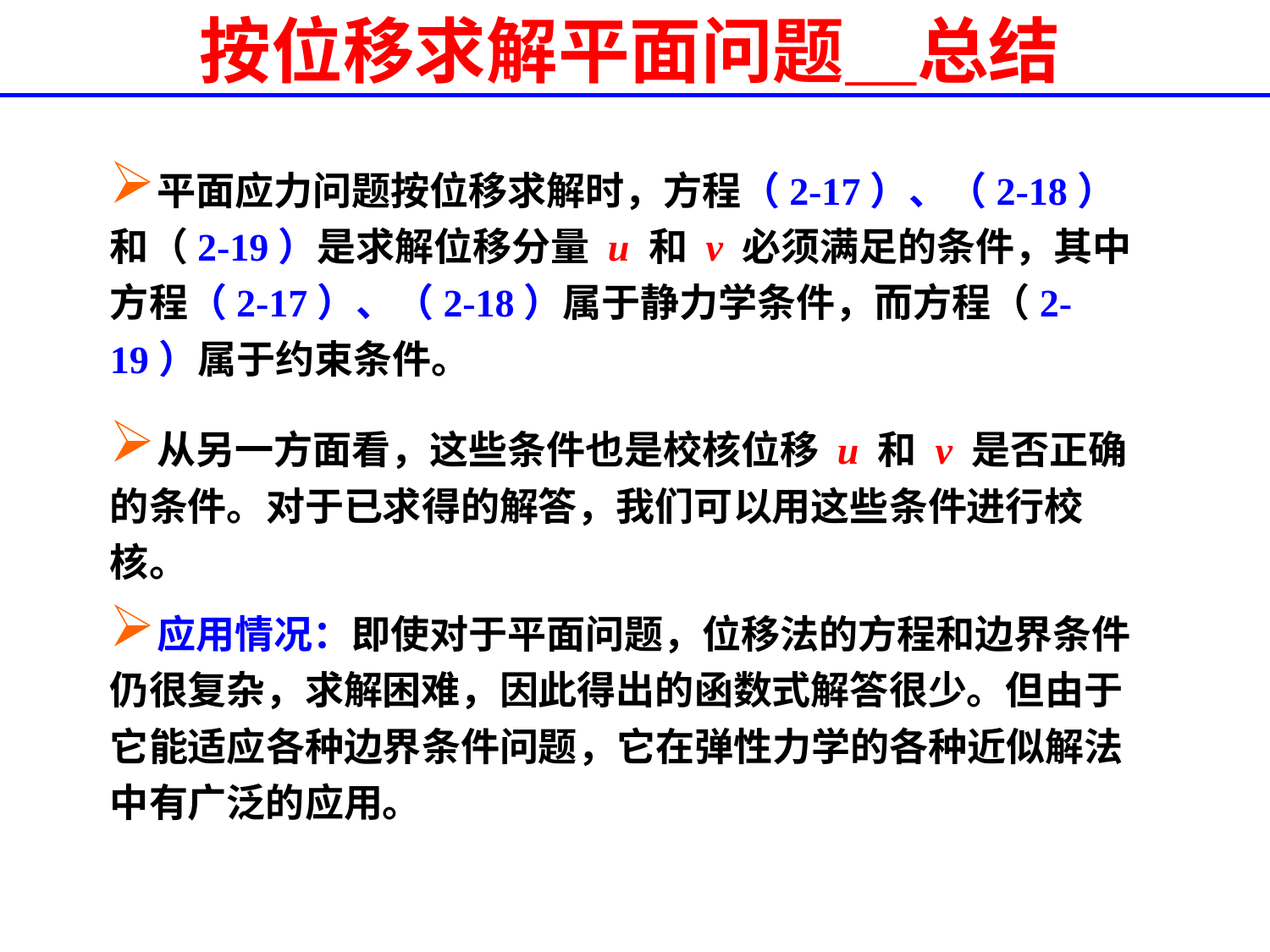

# 按位移求解平面问题＿总结
平面应力问题按位移求解时，方程（2-17）、（2-18）和（2-19）是求解位移分量 u 和 v 必须满足的条件，其中方程（2-17）、（2-18）属于静力学条件，而方程（2-19）属于约束条件。
从另一方面看，这些条件也是校核位移 u 和 v 是否正确的条件。对于已求得的解答，我们可以用这些条件进行校核。
应用情况：即使对于平面问题，位移法的方程和边界条件仍很复杂，求解困难，因此得出的函数式解答很少。但由于它能适应各种边界条件问题，它在弹性力学的各种近似解法中有广泛的应用。